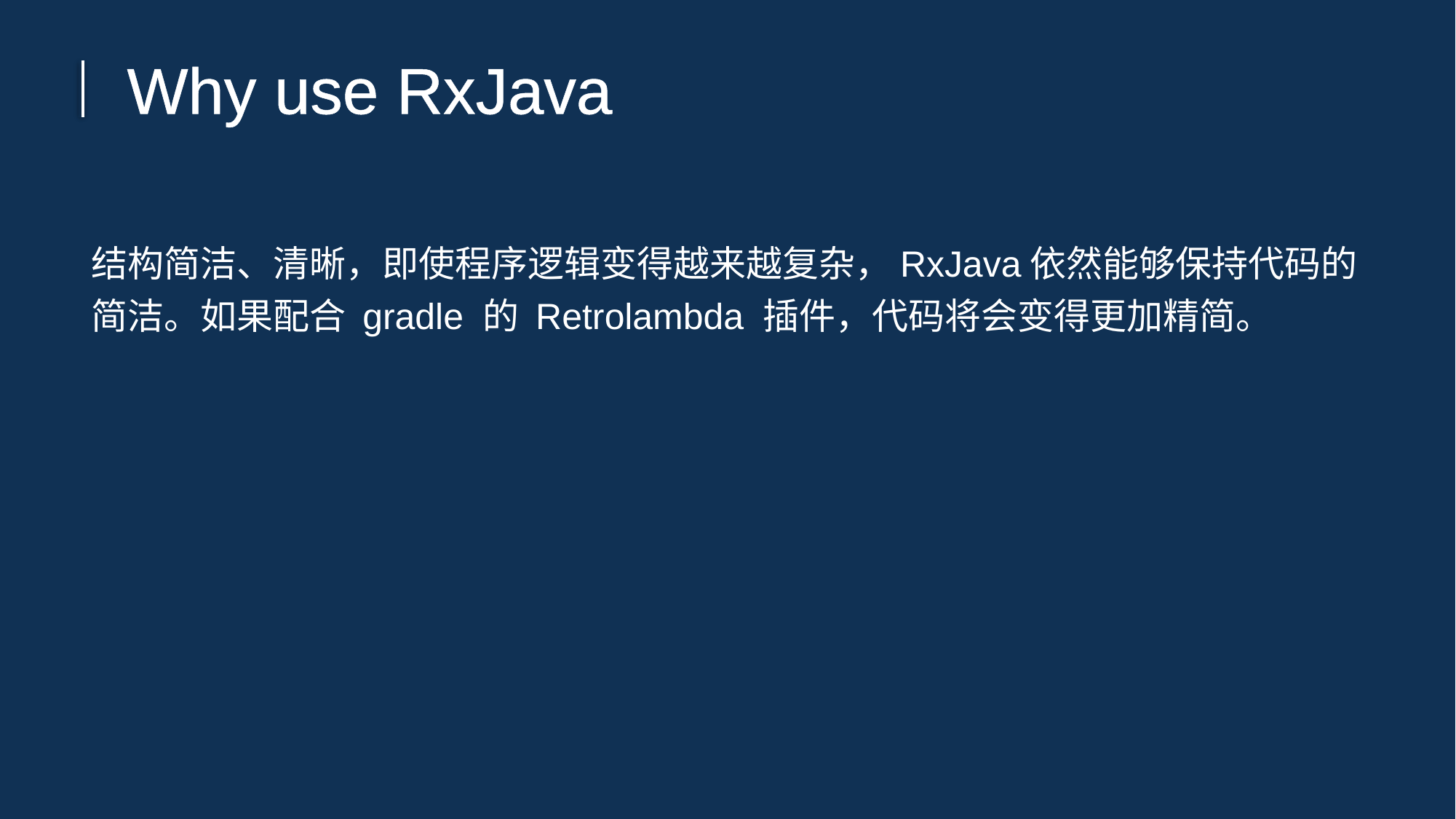

Why use RxJava
结构简洁、清晰，即使程序逻辑变得越来越复杂，RxJava依然能够保持代码的简洁。如果配合 gradle 的 Retrolambda 插件，代码将会变得更加精简。